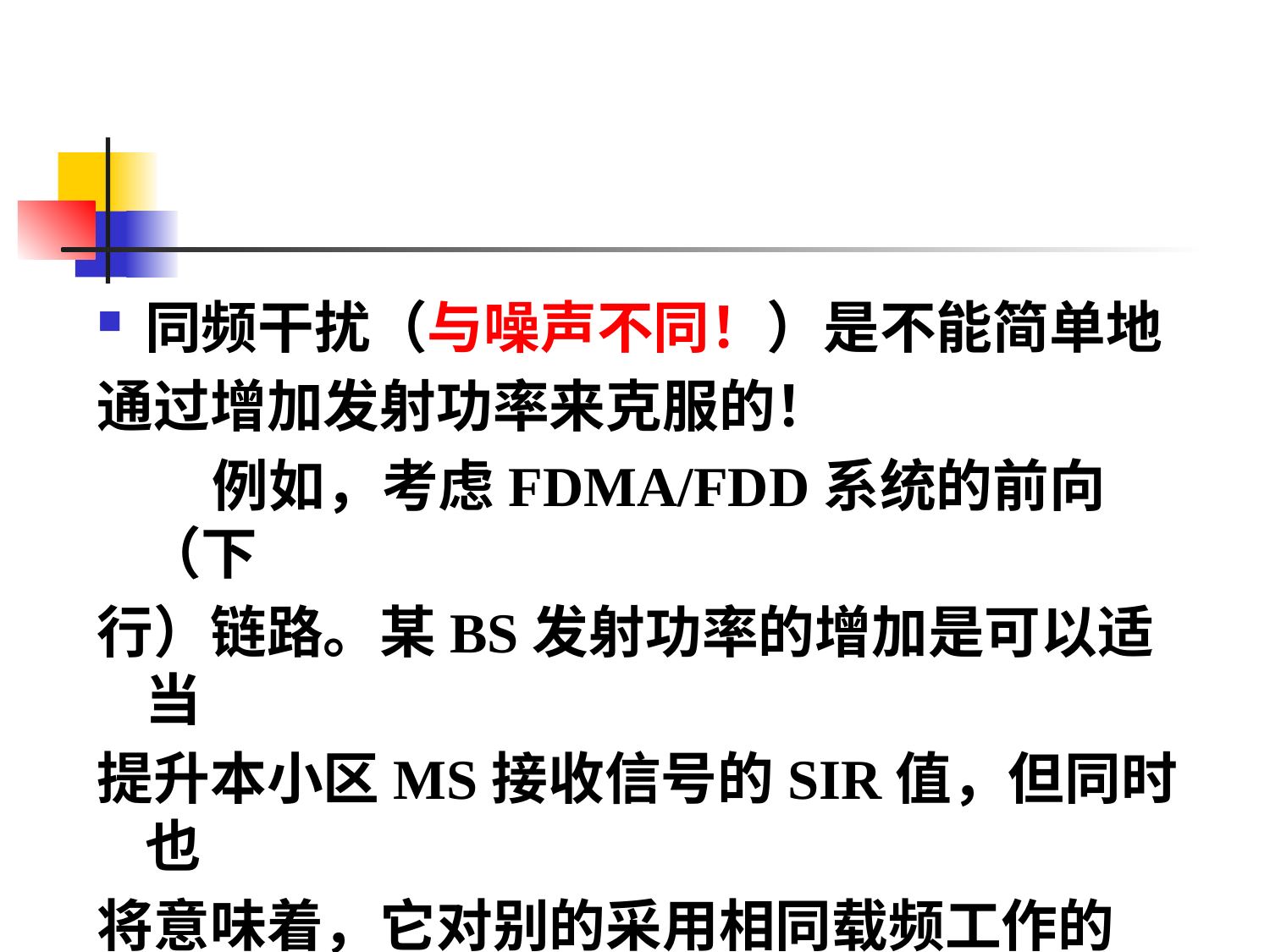

同频干扰（与噪声不同！）是不能简单地
通过增加发射功率来克服的！
        例如，考虑FDMA/FDD系统的前向（下
行）链路。某BS发射功率的增加是可以适当
提升本小区MS接收信号的SIR值，但同时也
将意味着，它对别的采用相同载频工作的BS
所覆盖小区上的MS会带来更为严重的同频
干扰，会导致其SIR值的下降。